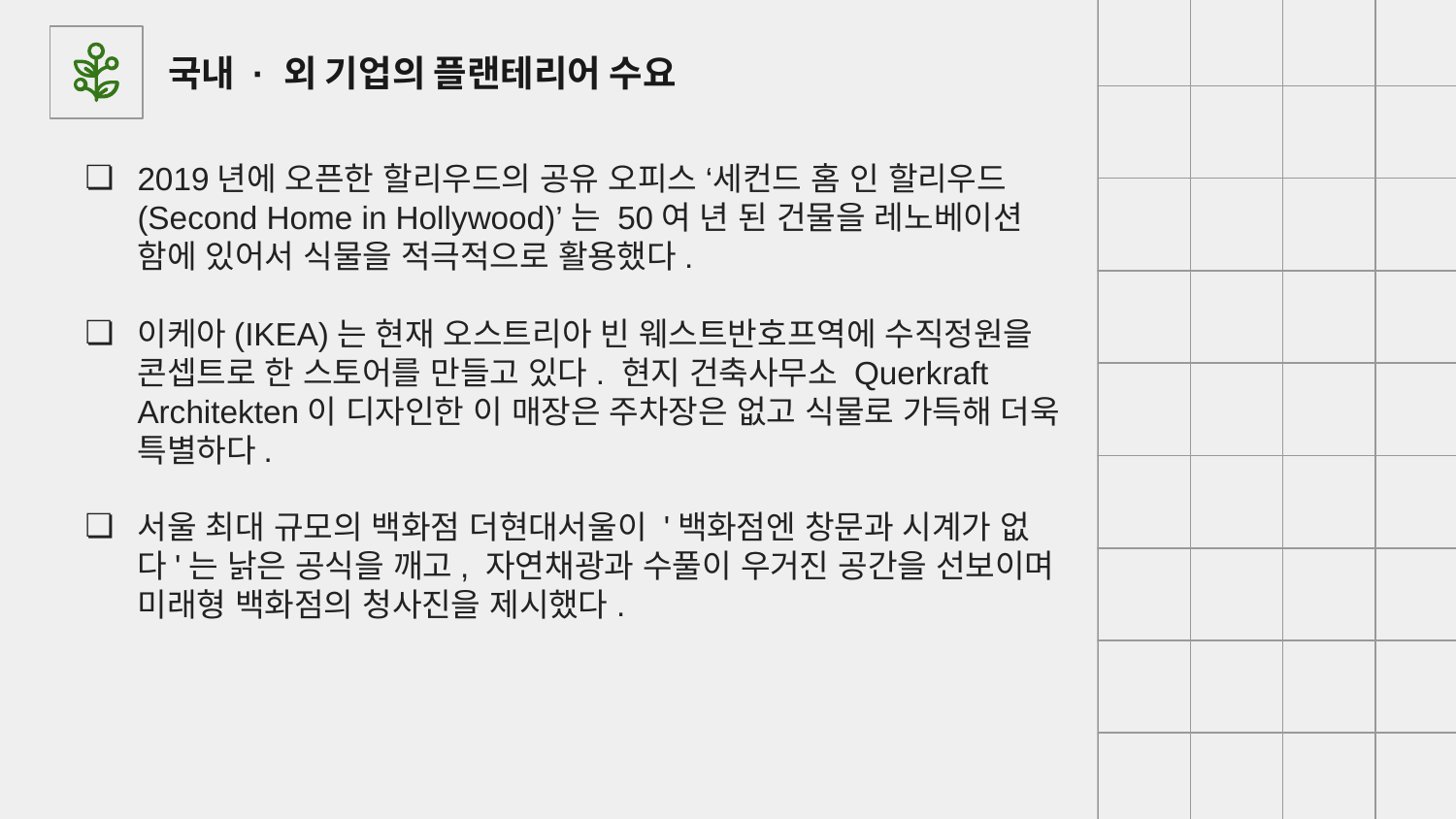

국내 · 외 기업의 플랜테리어 수요

2019년에 오픈한 할리우드의 공유 오피스 ‘세컨드 홈 인 할리우드(Second Home in Hollywood)’는 50여 년 된 건물을 레노베이션 함에 있어서 식물을 적극적으로 활용했다.

이케아(IKEA)는 현재 오스트리아 빈 웨스트반호프역에 수직정원을 콘셉트로 한 스토어를 만들고 있다. 현지 건축사무소 Querkraft Architekten이 디자인한 이 매장은 주차장은 없고 식물로 가득해 더욱 특별하다.

서울 최대 규모의 백화점 더현대서울이 '백화점엔 창문과 시계가 없다'는 낡은 공식을 깨고, 자연채광과 수풀이 우거진 공간을 선보이며 미래형 백화점의 청사진을 제시했다.